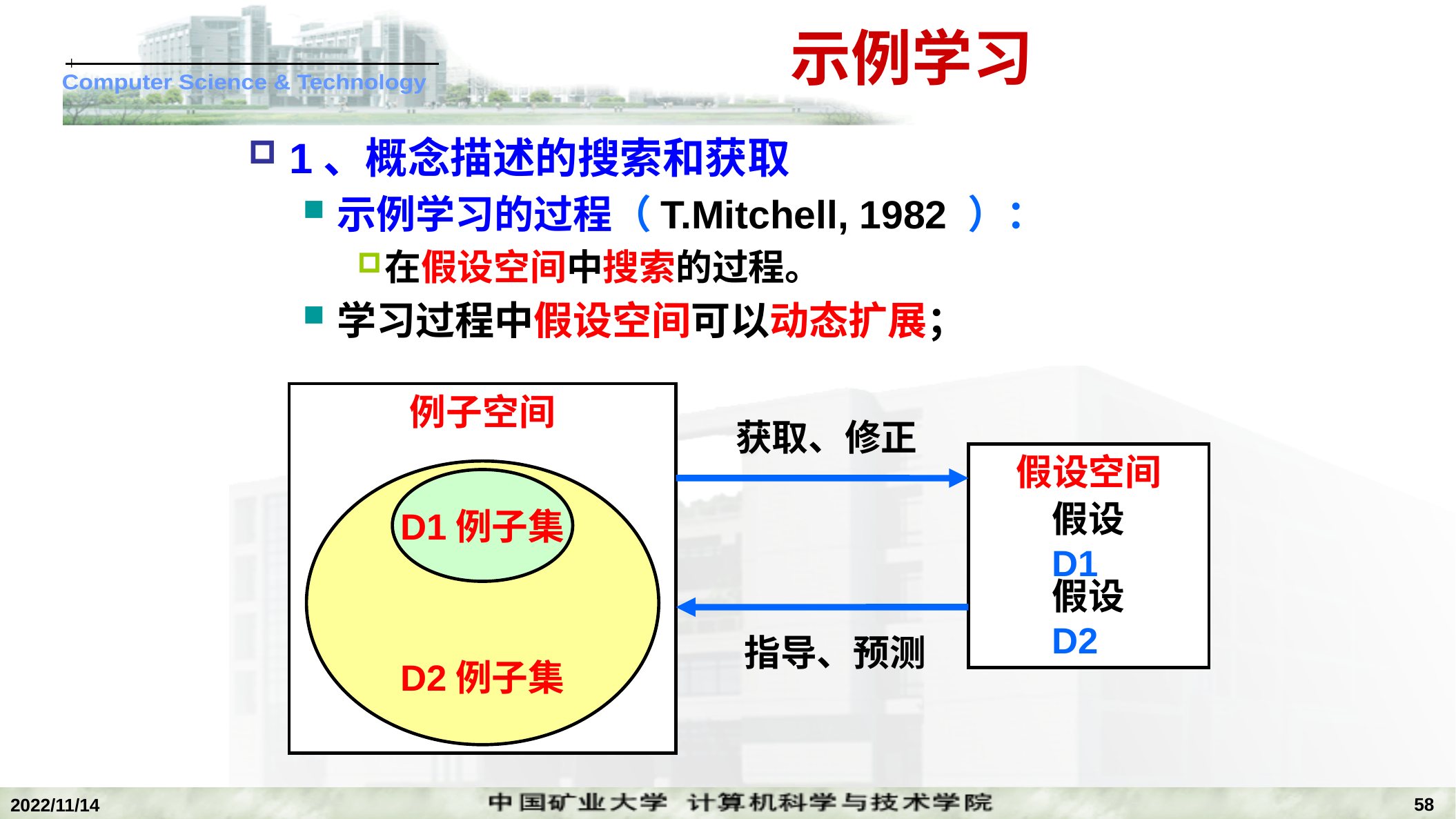

# 示例学习
1、概念描述的搜索和获取
示例学习的过程（T.Mitchell, 1982 ）：
在假设空间中搜索的过程。
学习过程中假设空间可以动态扩展；
例子空间
获取、修正
假设空间
D2例子集
D1例子集

假设D1
假设D2

指导、预测
58
2022/11/14